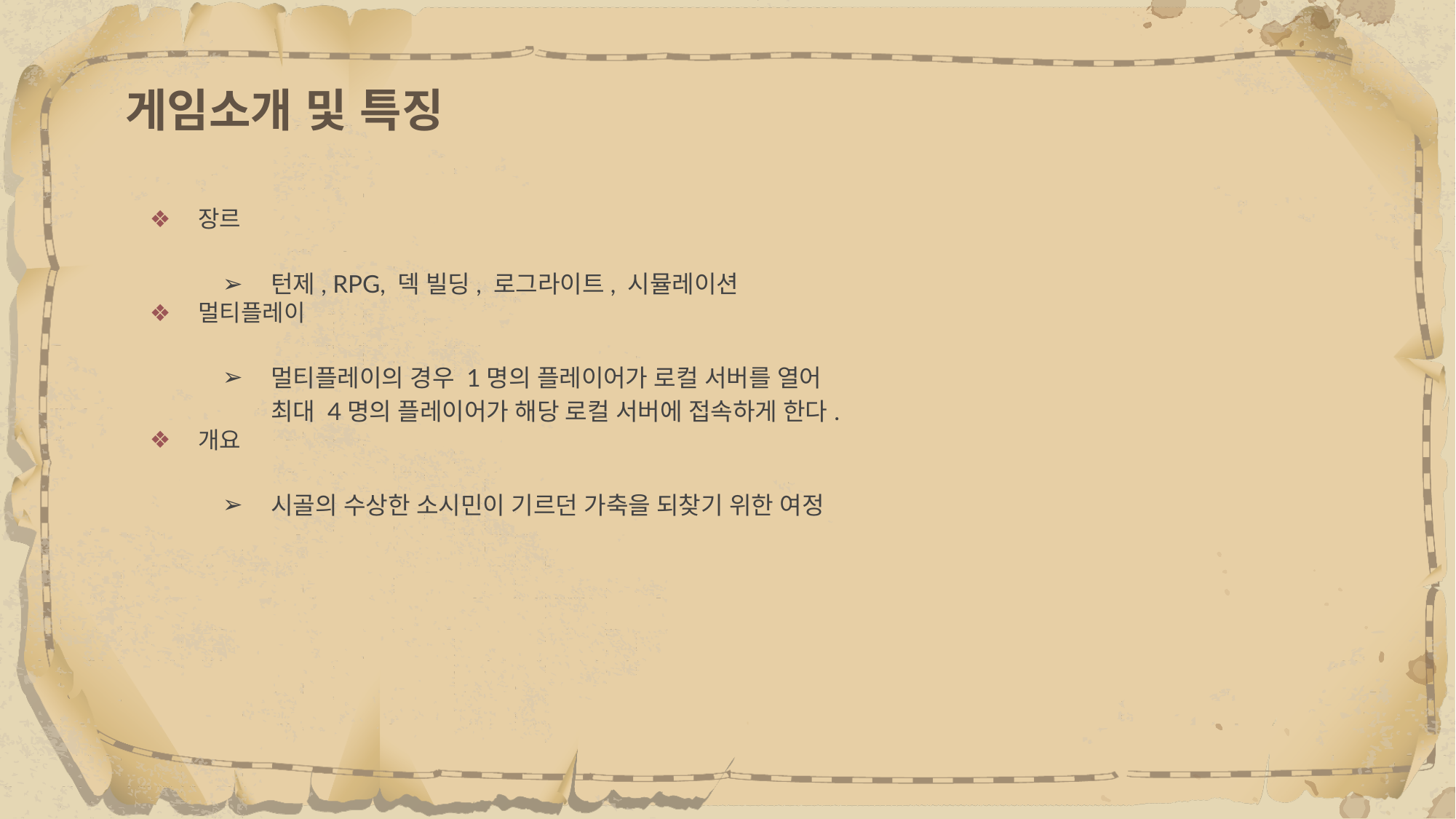

# 게임소개 및 특징
장르
턴제, RPG, 덱 빌딩, 로그라이트, 시뮬레이션
멀티플레이
멀티플레이의 경우 1명의 플레이어가 로컬 서버를 열어
최대 4명의 플레이어가 해당 로컬 서버에 접속하게 한다.
개요
시골의 수상한 소시민이 기르던 가축을 되찾기 위한 여정